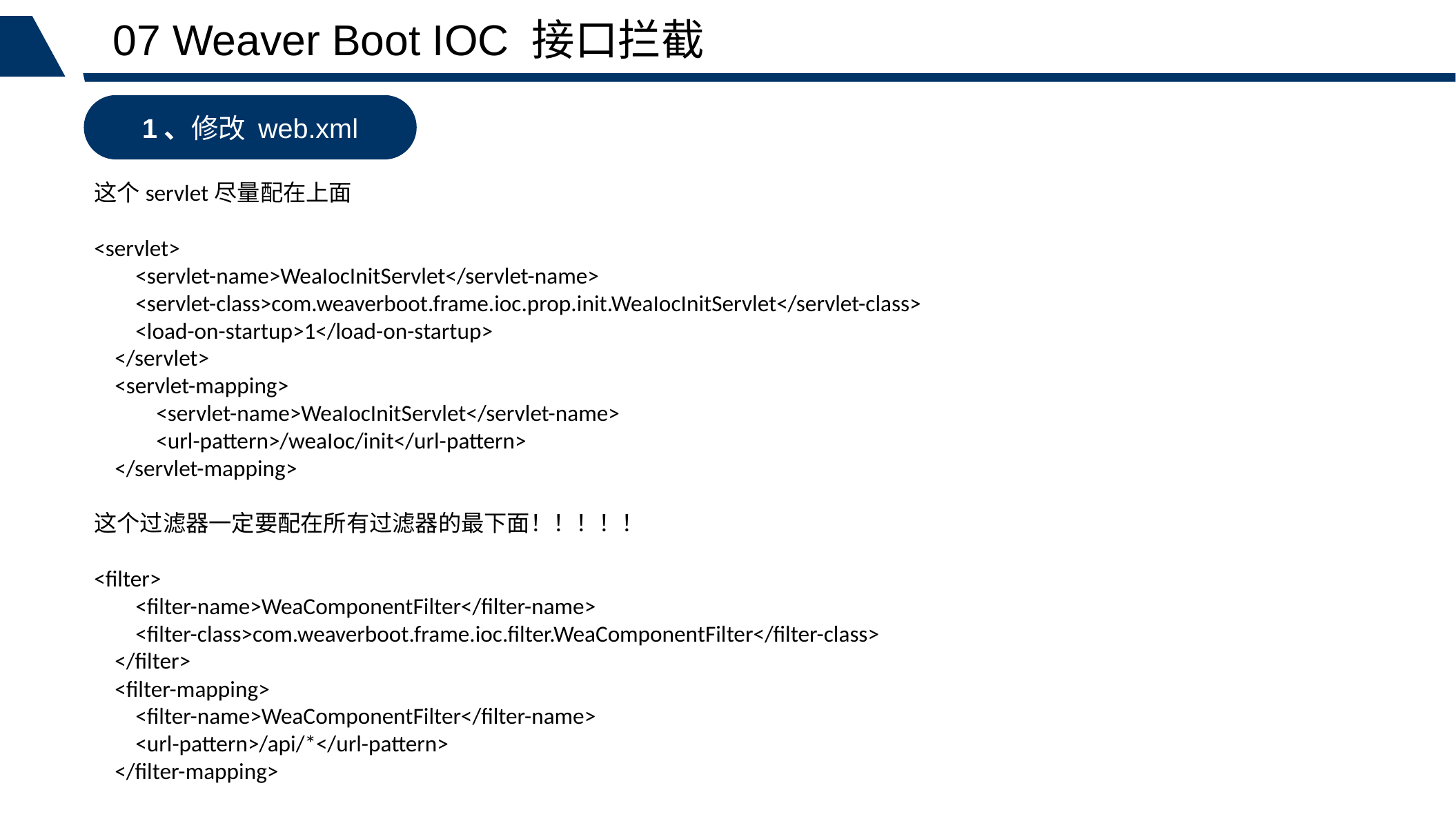

07 Weaver Boot IOC 接口拦截

1、修改 web.xml
这个servlet尽量配在上面

<servlet>
        <servlet-name>WeaIocInitServlet</servlet-name>
        <servlet-class>com.weaverboot.frame.ioc.prop.init.WeaIocInitServlet</servlet-class>
        <load-on-startup>1</load-on-startup>
    </servlet>
    <servlet-mapping>
            <servlet-name>WeaIocInitServlet</servlet-name>
            <url-pattern>/weaIoc/init</url-pattern>
    </servlet-mapping>

这个过滤器一定要配在所有过滤器的最下面！！！！！

<filter>
        <filter-name>WeaComponentFilter</filter-name>
        <filter-class>com.weaverboot.frame.ioc.filter.WeaComponentFilter</filter-class>
    </filter>
    <filter-mapping>
        <filter-name>WeaComponentFilter</filter-name>
        <url-pattern>/api/*</url-pattern>
    </filter-mapping>